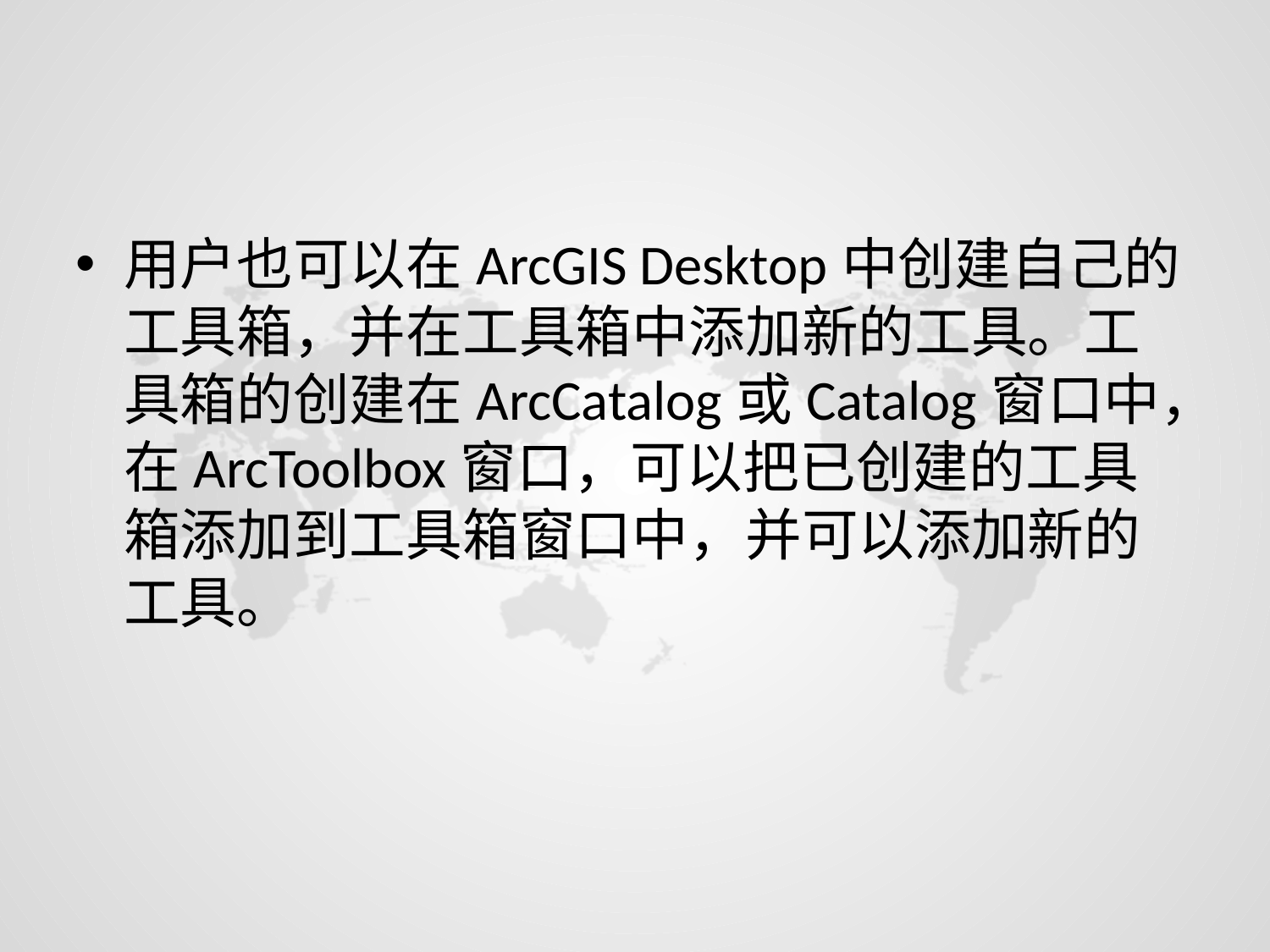

#
用户也可以在ArcGIS Desktop中创建自己的工具箱，并在工具箱中添加新的工具。工具箱的创建在ArcCatalog或Catalog窗口中，在ArcToolbox窗口，可以把已创建的工具箱添加到工具箱窗口中，并可以添加新的工具。